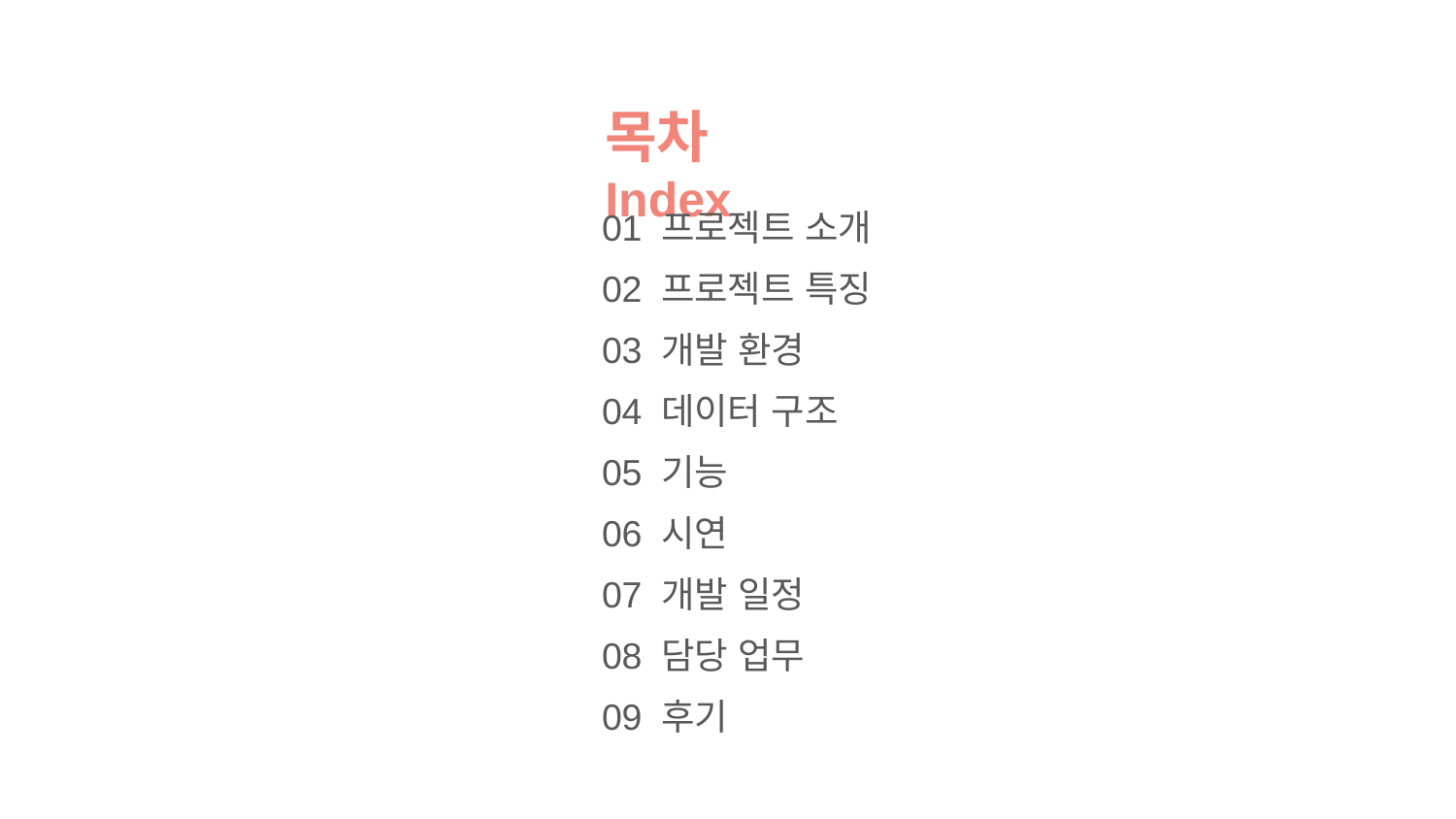

목차 Index
01 프로젝트 소개
02 프로젝트 특징
03 개발 환경
04 데이터 구조
05 기능
06 시연
07 개발 일정
08 담당 업무
09 후기